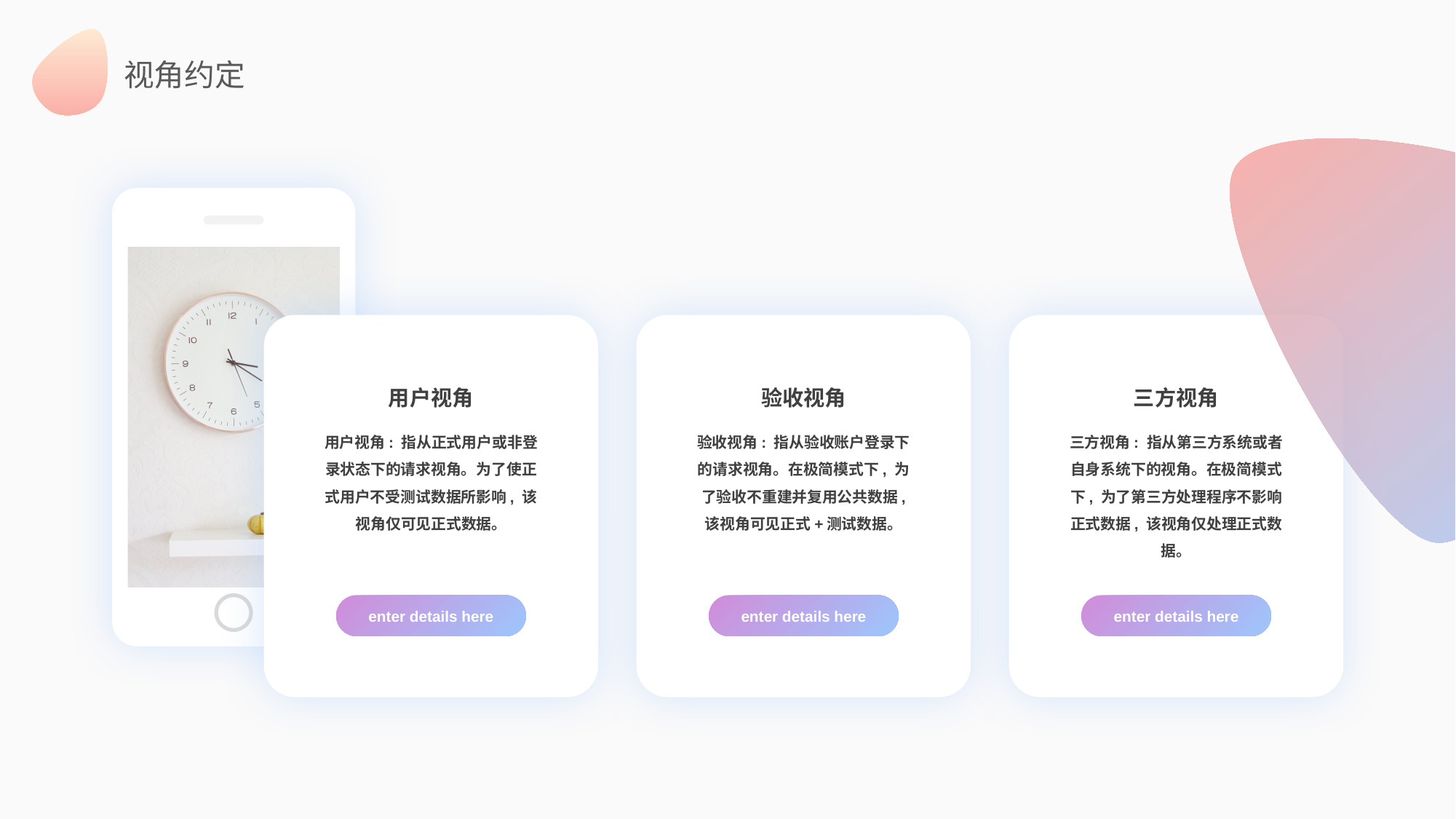

视角约定

用户视角

用户视角: 指从正式用户或非登录状态下的请求视角。为了使正式用户不受测试数据所影响, 该视角仅可见正式数据。
enter details here

验收视角

验收视角: 指从验收账户登录下的请求视角。在极简模式下, 为了验收不重建并复用公共数据, 该视角可见正式+测试数据。
enter details here

三方视角

三方视角: 指从第三方系统或者自身系统下的视角。在极简模式下, 为了第三方处理程序不影响正式数据, 该视角仅处理正式数据。
enter details here